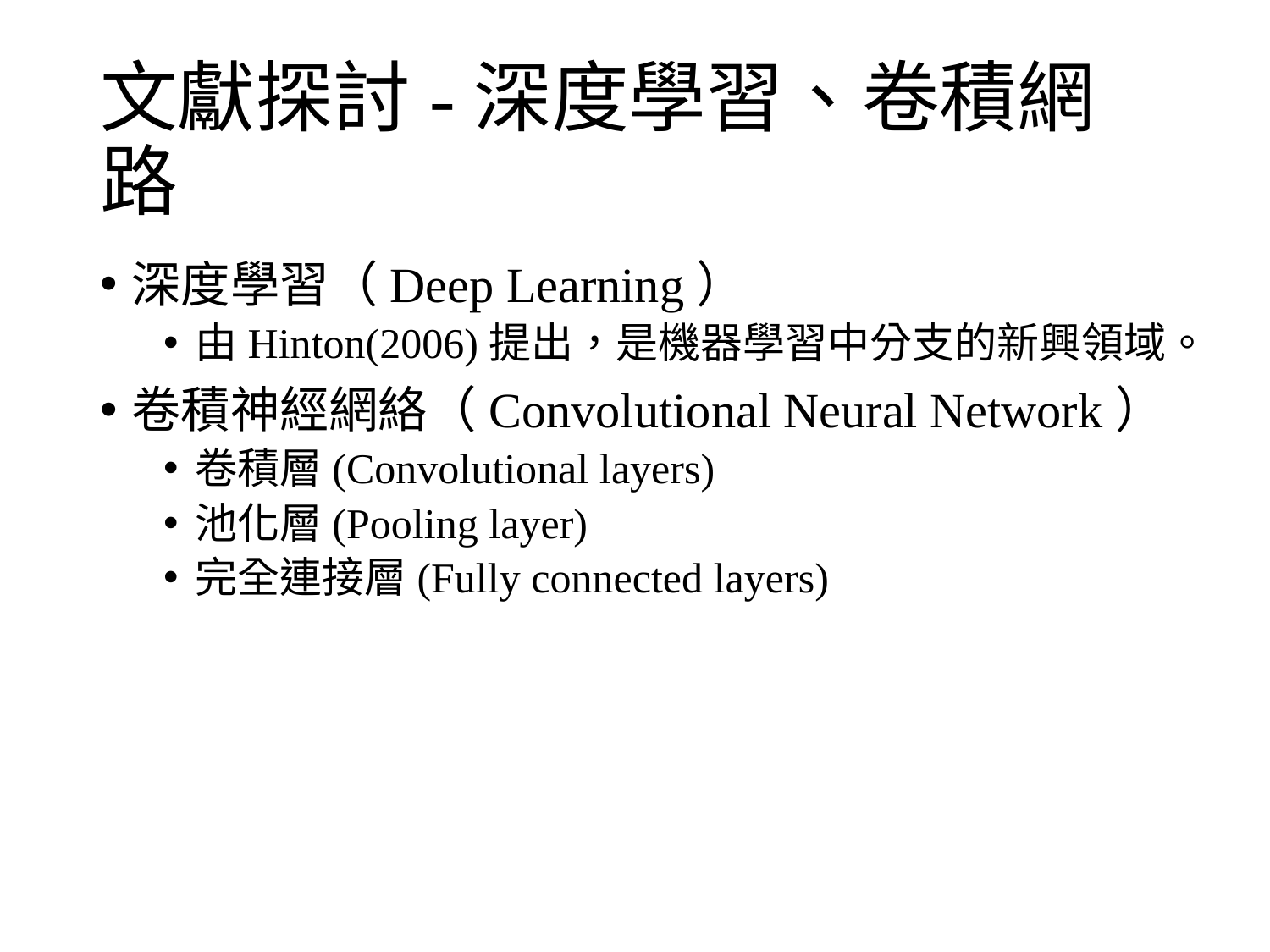

# 文獻探討-深度學習、卷積網路
深度學習（Deep Learning）
由Hinton(2006)提出，是機器學習中分支的新興領域。
卷積神經網絡（Convolutional Neural Network）
卷積層(Convolutional layers)
池化層(Pooling layer)
完全連接層(Fully connected layers)